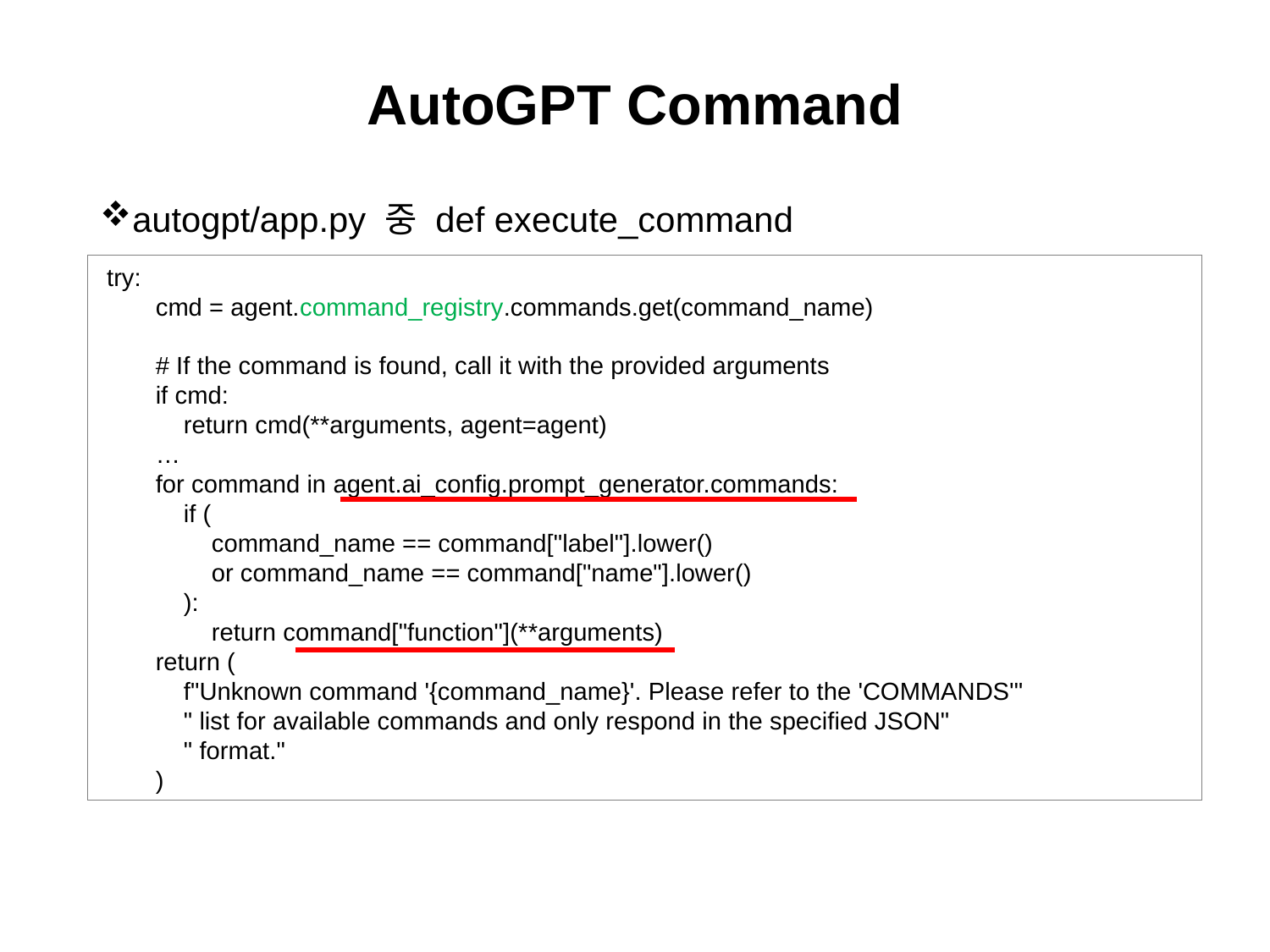

# AutoGPT Command
autogpt/app.py 중 def execute_command
 try:
        cmd = agent.command_registry.commands.get(command_name)

        # If the command is found, call it with the provided arguments
        if cmd:
            return cmd(**arguments, agent=agent)
        …
        for command in agent.ai_config.prompt_generator.commands:
            if (
                command_name == command["label"].lower()
                or command_name == command["name"].lower()
            ):
                return command["function"](**arguments)
        return (
            f"Unknown command '{command_name}'. Please refer to the 'COMMANDS'"
            " list for available commands and only respond in the specified JSON"
            " format."
        )